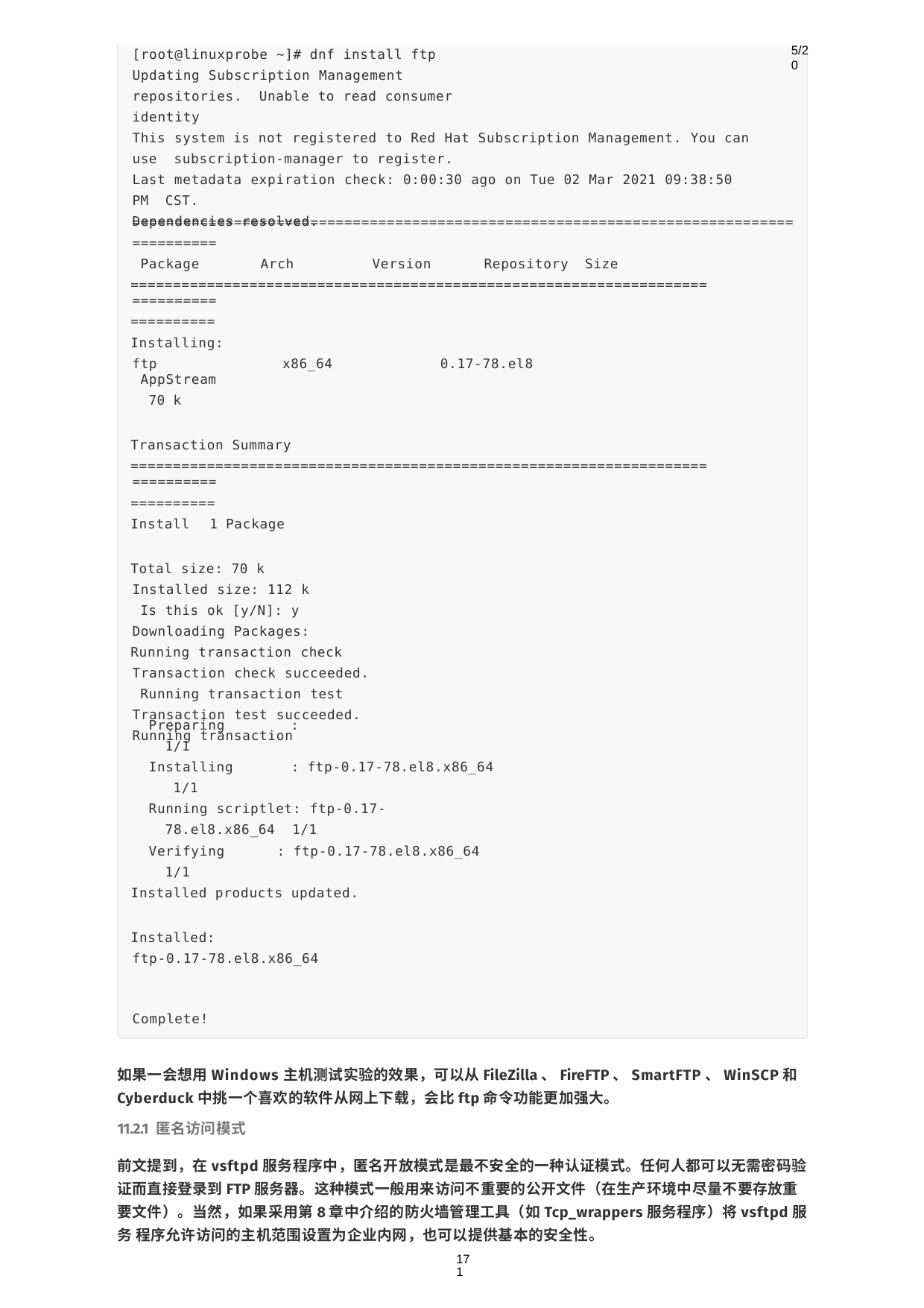

[root@linuxprobe ~]# dnf install ftp
Updating Subscription Management repositories.  Unable to read consumer identity
This system is not registered to Red Hat Subscription Management. You can use  subscription-manager to register.
Last metadata expiration check: 0:00:30 ago on Tue 02 Mar 2021 09:38:50 PM  CST.
Dependencies resolved.
5/20

==============================================================================
==========
Package	Arch	Version	Repository  Size
==============================================================================
==========
Installing:
ftp	x86_64	0.17-78.el8	AppStream
70 k

Transaction Summary
==============================================================================
==========
Install	1 Package

Total size: 70 k  Installed size: 112 k  Is this ok [y/N]: y  Downloading Packages:
Running transaction check  Transaction check succeeded.  Running transaction test  Transaction test succeeded.  Running transaction
Preparing  1/1
Installing  1/1
:
: ftp-0.17-78.el8.x86_64
Running scriptlet: ftp-0.17-78.el8.x86_64  1/1
Verifying	: ftp-0.17-78.el8.x86_64  1/1
Installed products updated.

Installed:
ftp-0.17-78.el8.x86_64
Complete!

如果一会想用Windows主机测试实验的效果，可以从FileZilla、FireFTP、SmartFTP、WinSCP和
Cyberduck中挑一个喜欢的软件从网上下载，会比ftp命令功能更加强大。

11.2.1 匿名访问模式
前文提到，在vsftpd服务程序中，匿名开放模式是最不安全的一种认证模式。任何人都可以无需密码验 证而直接登录到FTP服务器。这种模式一般用来访问不重要的公开文件（在生产环境中尽量不要存放重 要文件）。当然，如果采用第8章中介绍的防火墙管理工具（如Tcp_wrappers服务程序）将vsftpd服务 程序允许访问的主机范围设置为企业内网，也可以提供基本的安全性。
171